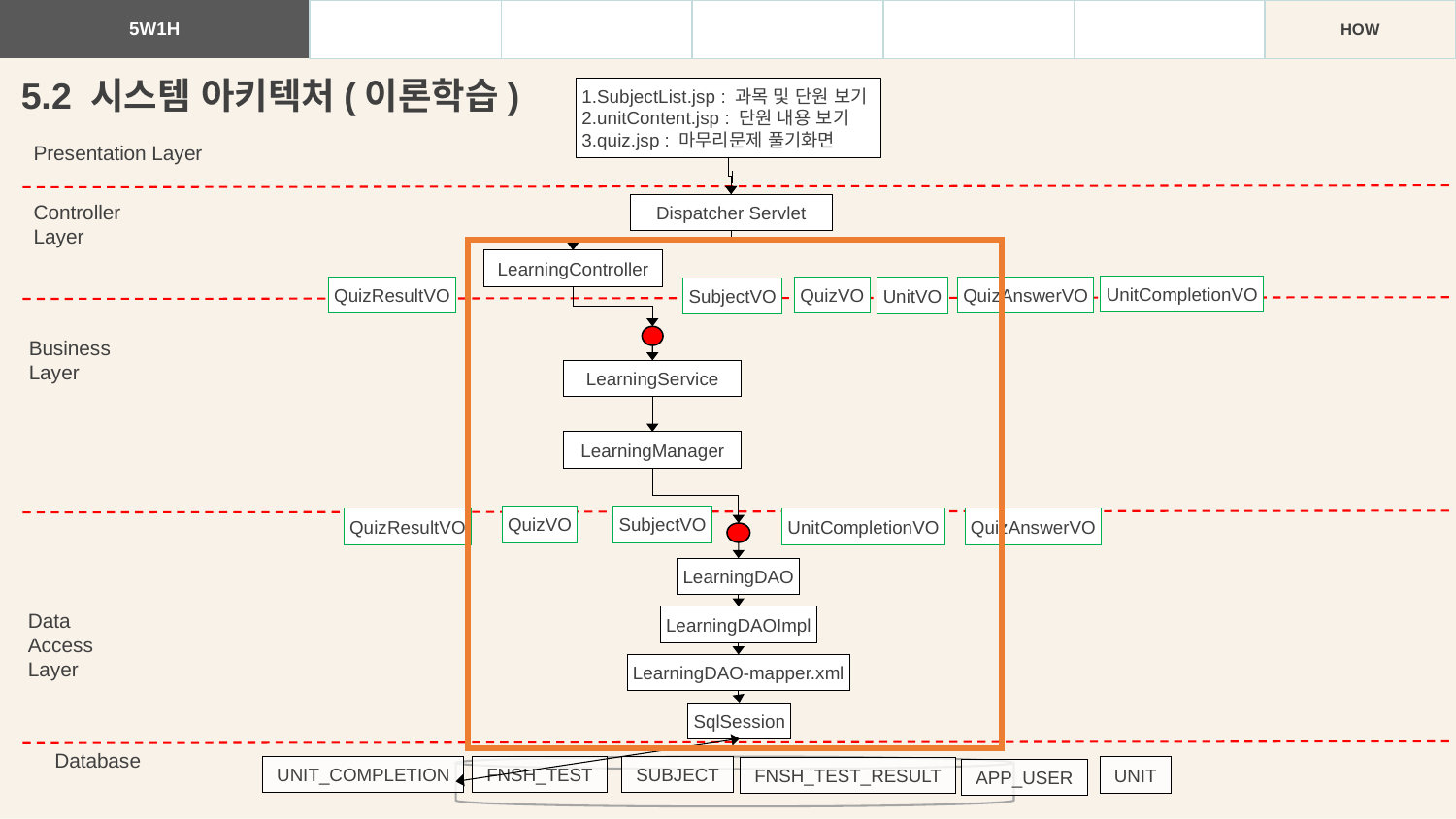

| 5W1H | WHAT | WHY | WHO | WHEN | WHERE | HOW |
| --- | --- | --- | --- | --- | --- | --- |
5.2 시스템 아키텍처(이론학습)
SubjectList.jsp : 과목 및 단원 보기
unitContent.jsp : 단원 내용 보기
quiz.jsp : 마무리문제 풀기화면
Presentation Layer
Controller
Layer
Dispatcher Servlet

LearningController
UnitCompletionVO
QuizResultVO
QuizVO
QuizAnswerVO
UnitVO
SubjectVO

Business
Layer
LearningService
LearningManager
QuizVO
SubjectVO
QuizResultVO
UnitCompletionVO
QuizAnswerVO

LearningDAO
Data
Access
Layer
LearningDAOImpl
LearningDAO-mapper.xml
SqlSession
Database
FNSH_TEST
UNIT_COMPLETION

SUBJECT
UNIT
FNSH_TEST_RESULT
APP_USER